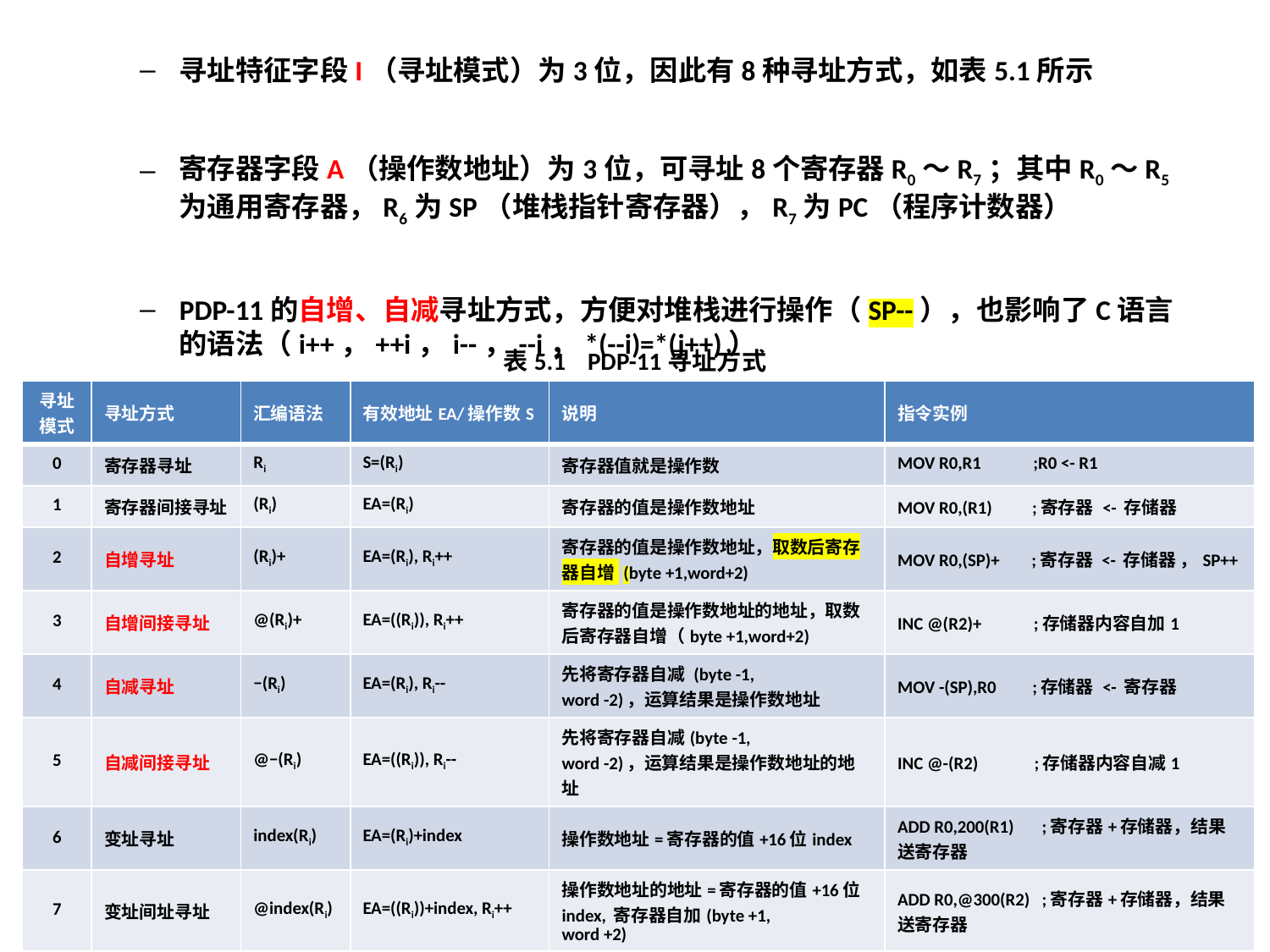

寻址特征字段I（寻址模式）为3位，因此有8种寻址方式，如表5.1所示

寄存器字段A（操作数地址）为3位，可寻址8个寄存器R0～R7；其中R0～R5为通用寄存器，R6为SP（堆栈指针寄存器），R7为PC（程序计数器）

PDP-11的自增、自减寻址方式，方便对堆栈进行操作（SP--），也影响了C语言的语法（i++，++i，i--，--i，*(--i)=*(j++)）

表5.1    PDP-11寻址方式
| 寻址模式 | 寻址方式 | 汇编语法 | 有效地址EA/操作数S | 说明 | 指令实例 |
| --- | --- | --- | --- | --- | --- |
| 0 | 寄存器寻址 | Ri | S=(Ri) | 寄存器值就是操作数 | MOV R0,R1 ;R0 <- R1 |
| 1 | 寄存器间接寻址 | (Ri) | EA=(Ri) | 寄存器的值是操作数地址 | MOV R0,(R1) ;寄存器 <- 存储器 |
| 2 | 自增寻址 | (Ri)+ | EA=(Ri), Ri++ | 寄存器的值是操作数地址，取数后寄存器自增 (byte +1,word+2) | MOV R0,(SP)+ ;寄存器 <- 存储器 ，SP++ |
| 3 | 自增间接寻址 | @(Ri)+ | EA=((Ri)), Ri++ | 寄存器的值是操作数地址的地址，取数后寄存器自增（byte +1,word+2) | INC @(R2)+ ;存储器内容自加1 |
| 4 | 自减寻址 | −(Ri) | EA=(Ri), Ri-- | 先将寄存器自减 (byte -1, word -2)，运算结果是操作数地址 | MOV -(SP),R0 ;存储器 <- 寄存器 |
| 5 | 自减间接寻址 | @−(Ri) | EA=((Ri)), Ri-- | 先将寄存器自减(byte -1, word -2)，运算结果是操作数地址的地址 | INC @-(R2) ;存储器内容自减1 |
| 6 | 变址寻址 | index(Ri) | EA=(Ri)+index | 操作数地址=寄存器的值+16位index | ADD R0,200(R1) ;寄存器+存储器，结果送寄存器 |
| 7 | 变址间址寻址 | @index(Ri) | EA=((Ri))+index, Ri++ | 操作数地址的地址=寄存器的值+16位index, 寄存器自加(byte +1, word +2) | ADD R0,@300(R2) ;寄存器+存储器，结果送寄存器 |